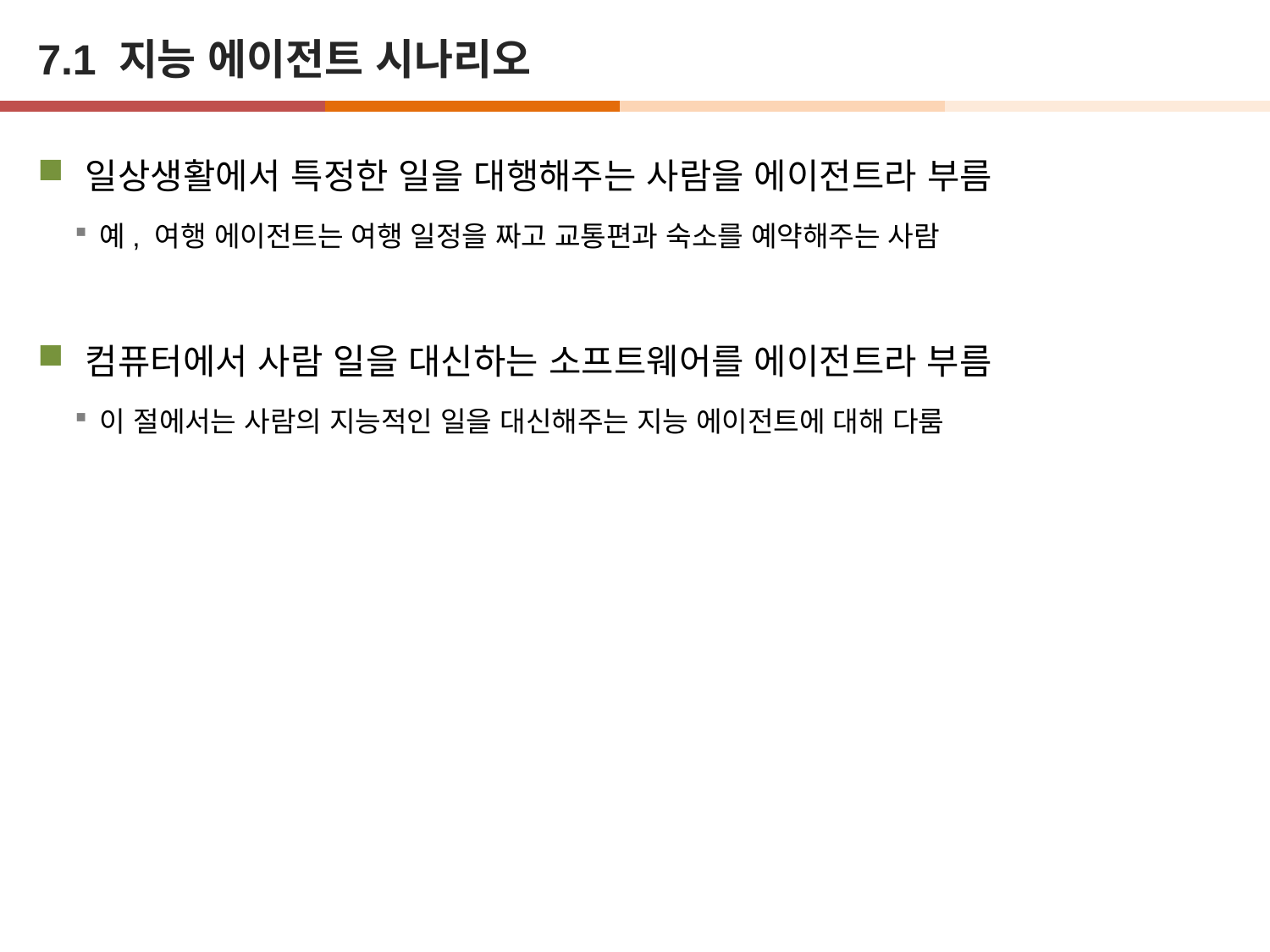

# 7.1 지능 에이전트 시나리오
일상생활에서 특정한 일을 대행해주는 사람을 에이전트라 부름
예, 여행 에이전트는 여행 일정을 짜고 교통편과 숙소를 예약해주는 사람

컴퓨터에서 사람 일을 대신하는 소프트웨어를 에이전트라 부름
이 절에서는 사람의 지능적인 일을 대신해주는 지능 에이전트에 대해 다룸